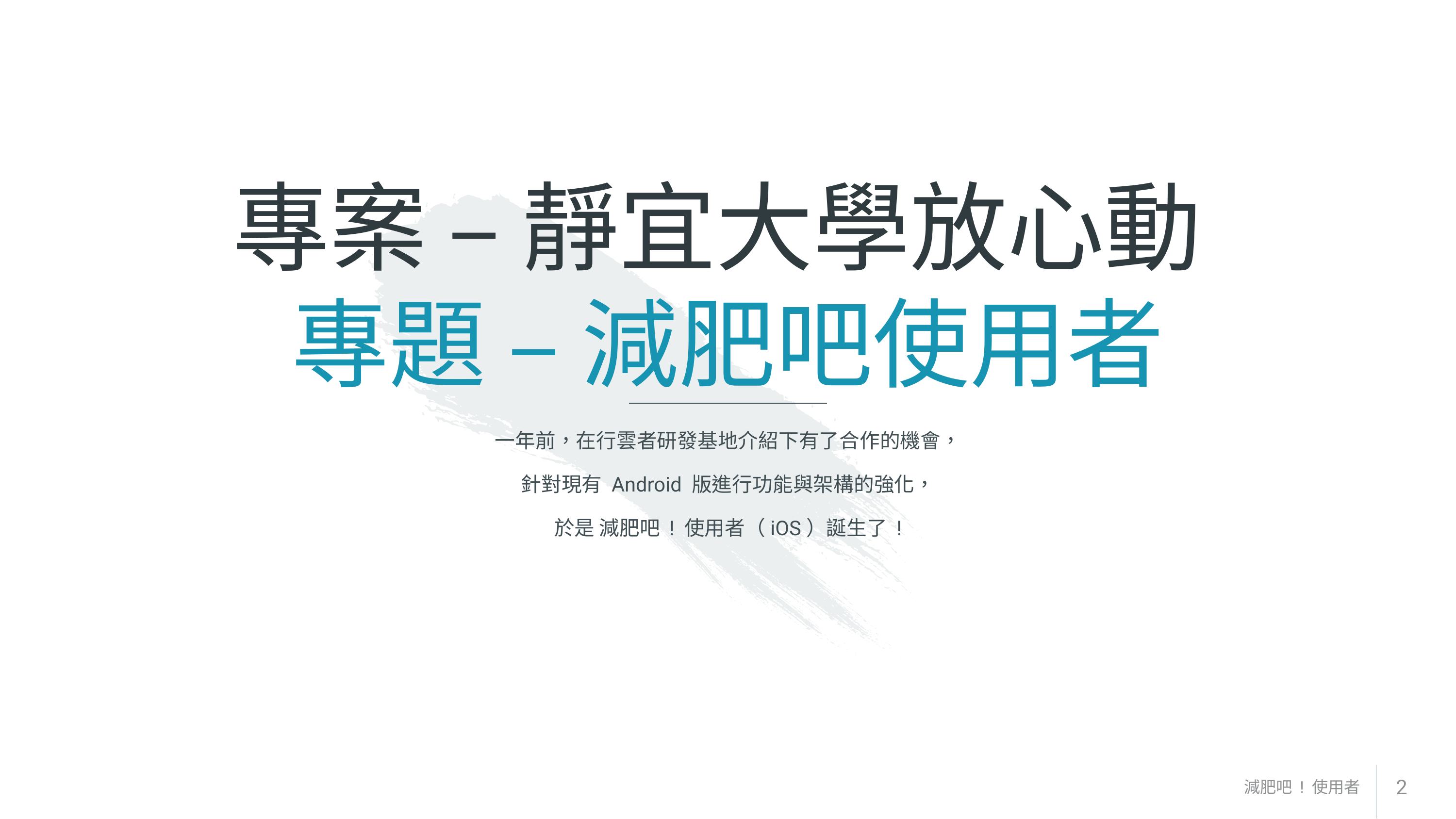

# 專案 – 靜宜大學放心動 專題 – 減肥吧使用者
一年前，在行雲者研發基地介紹下有了合作的機會，
針對現有 Android 版進行功能與架構的強化，
於是 減肥吧 ! 使用者（iOS）誕生了 !

2
減肥吧 ! 使用者